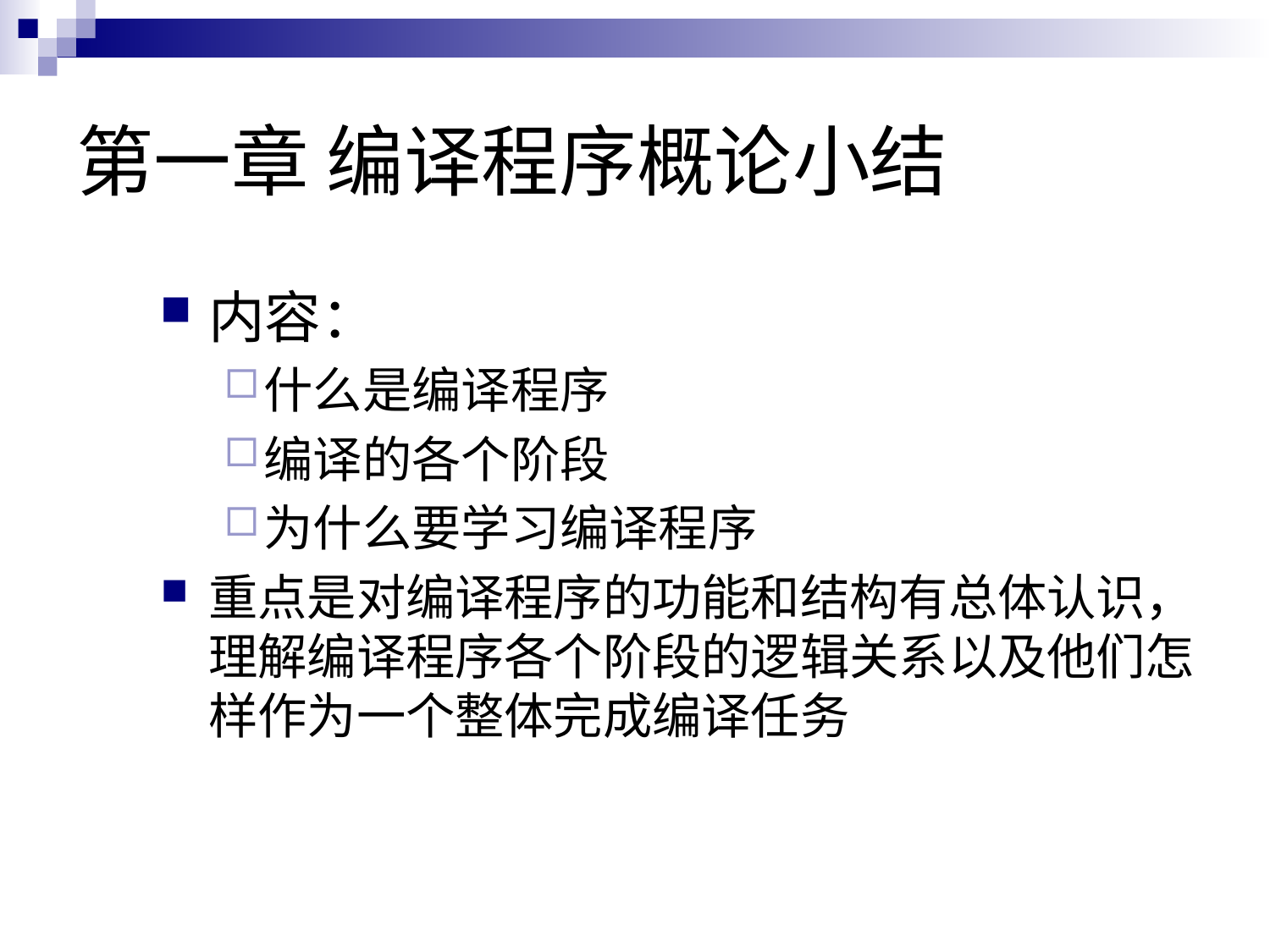

# 第一章 编译程序概论小结
内容：
什么是编译程序
编译的各个阶段
为什么要学习编译程序
重点是对编译程序的功能和结构有总体认识，理解编译程序各个阶段的逻辑关系以及他们怎样作为一个整体完成编译任务